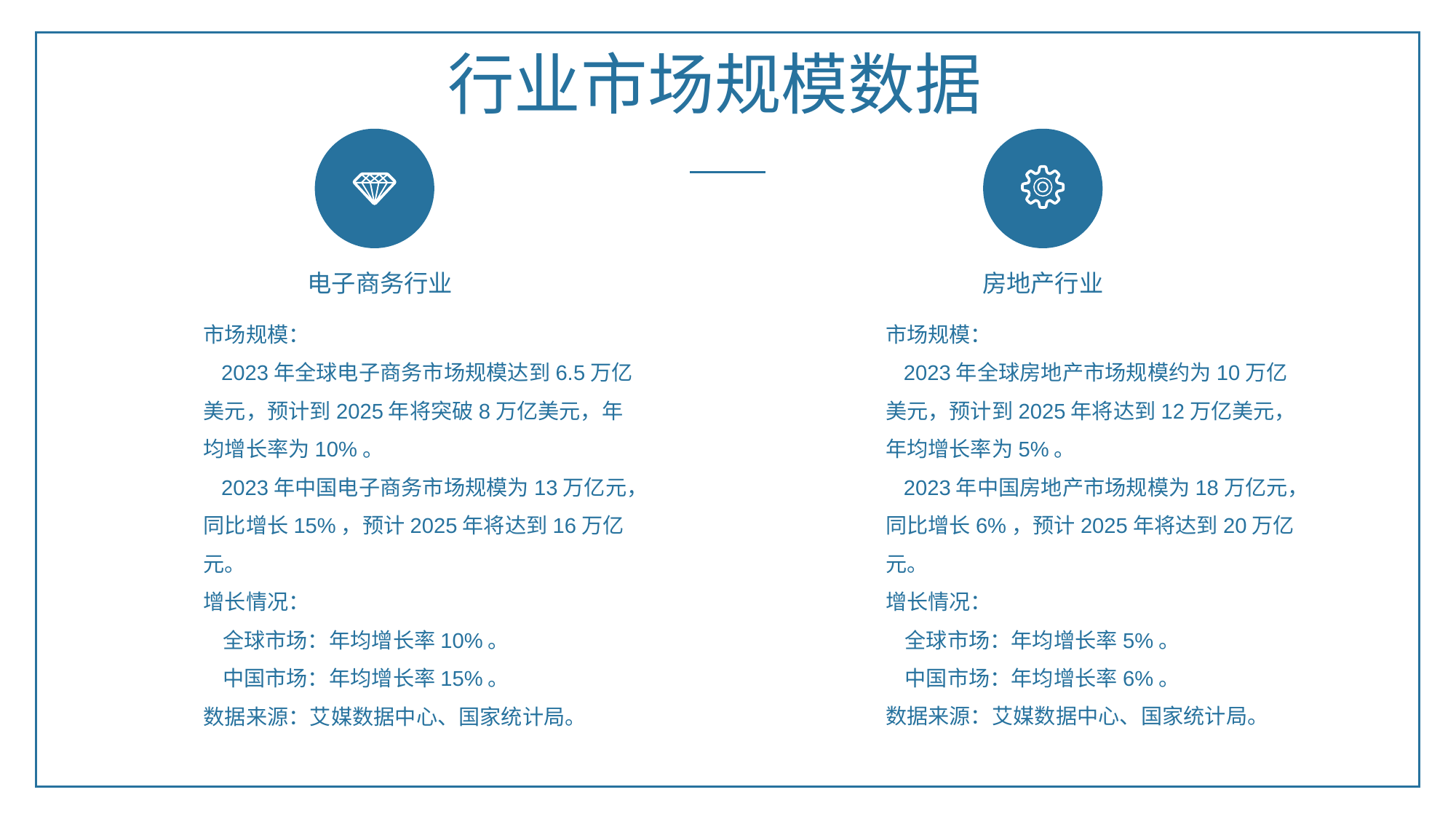

行业市场规模数据

房地产行业
电子商务行业
市场规模：
   2023年全球电子商务市场规模达到6.5万亿美元，预计到2025年将突破8万亿美元，年均增长率为10%。
   2023年中国电子商务市场规模为13万亿元，同比增长15%，预计2025年将达到16万亿元。
增长情况：
   全球市场：年均增长率10%。
   中国市场：年均增长率15%。
数据来源：艾媒数据中心、国家统计局。
市场规模：
   2023年全球房地产市场规模约为10万亿美元，预计到2025年将达到12万亿美元，年均增长率为5%。
   2023年中国房地产市场规模为18万亿元，同比增长6%，预计2025年将达到20万亿元。
增长情况：
   全球市场：年均增长率5%。
   中国市场：年均增长率6%。
数据来源：艾媒数据中心、国家统计局。